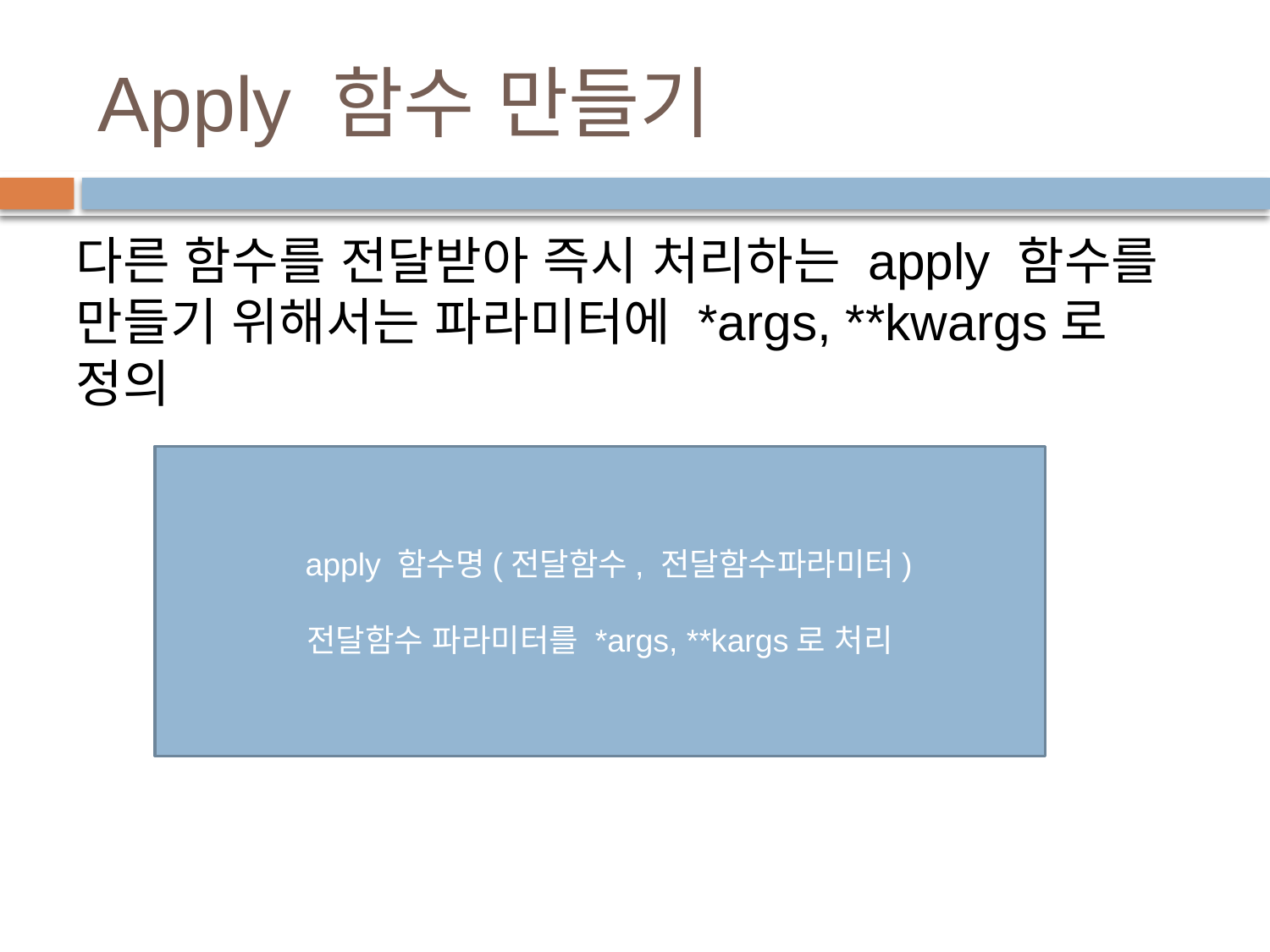

# Apply 함수 만들기
다른 함수를 전달받아 즉시 처리하는 apply 함수를 만들기 위해서는 파라미터에 *args, **kwargs로 정의
  apply 함수명(전달함수, 전달함수파라미터)

전달함수 파라미터를 *args, **kargs로 처리